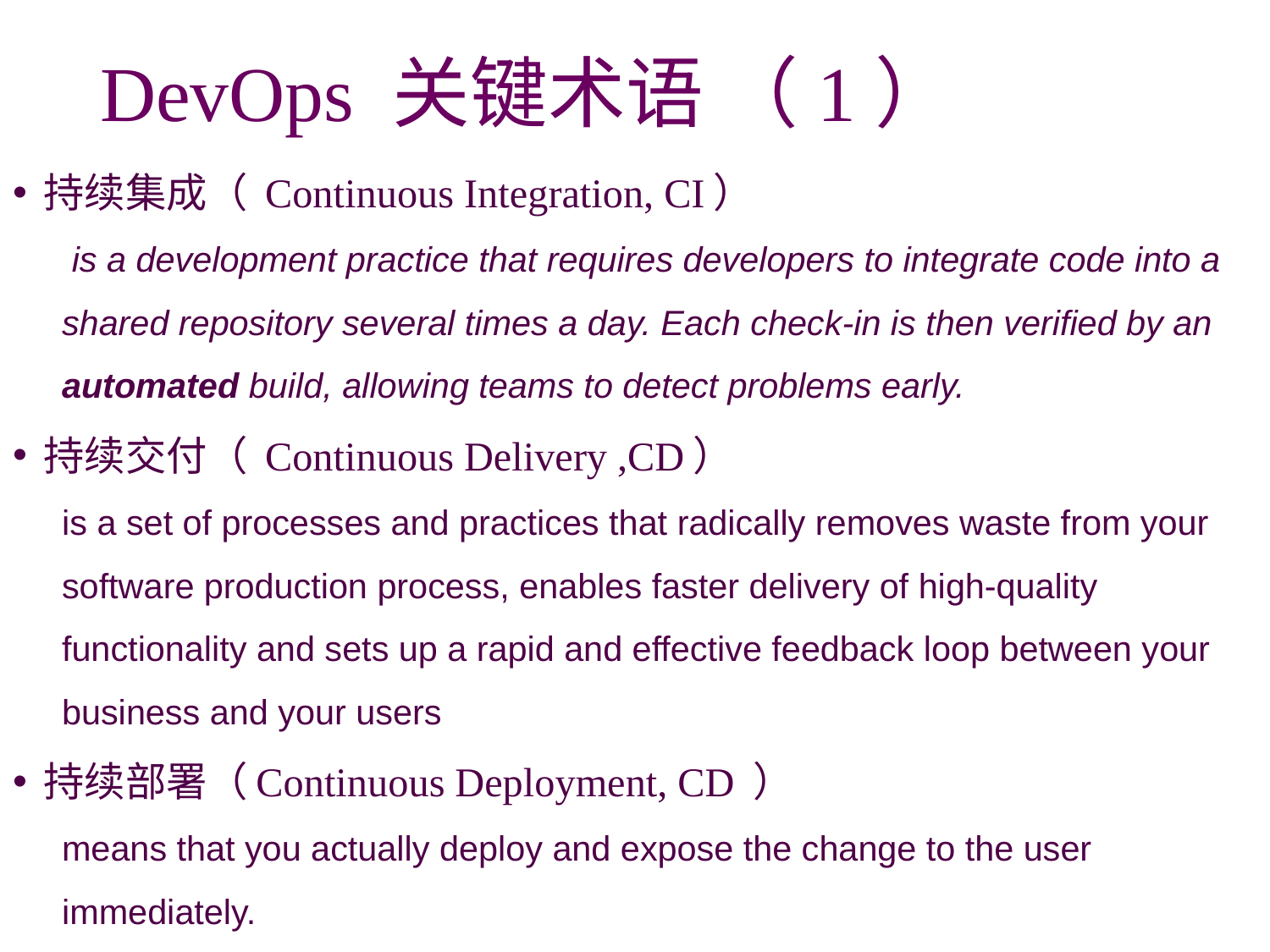

# DevOps 关键术语 （1）
持续集成（ Continuous Integration, CI）
 is a development practice that requires developers to integrate code into a shared repository several times a day. Each check-in is then verified by an automated build, allowing teams to detect problems early.
持续交付（ Continuous Delivery ,CD）
is a set of processes and practices that radically removes waste from your software production process, enables faster delivery of high-quality functionality and sets up a rapid and effective feedback loop between your business and your users
持续部署（Continuous Deployment, CD ）
means that you actually deploy and expose the change to the user immediately.